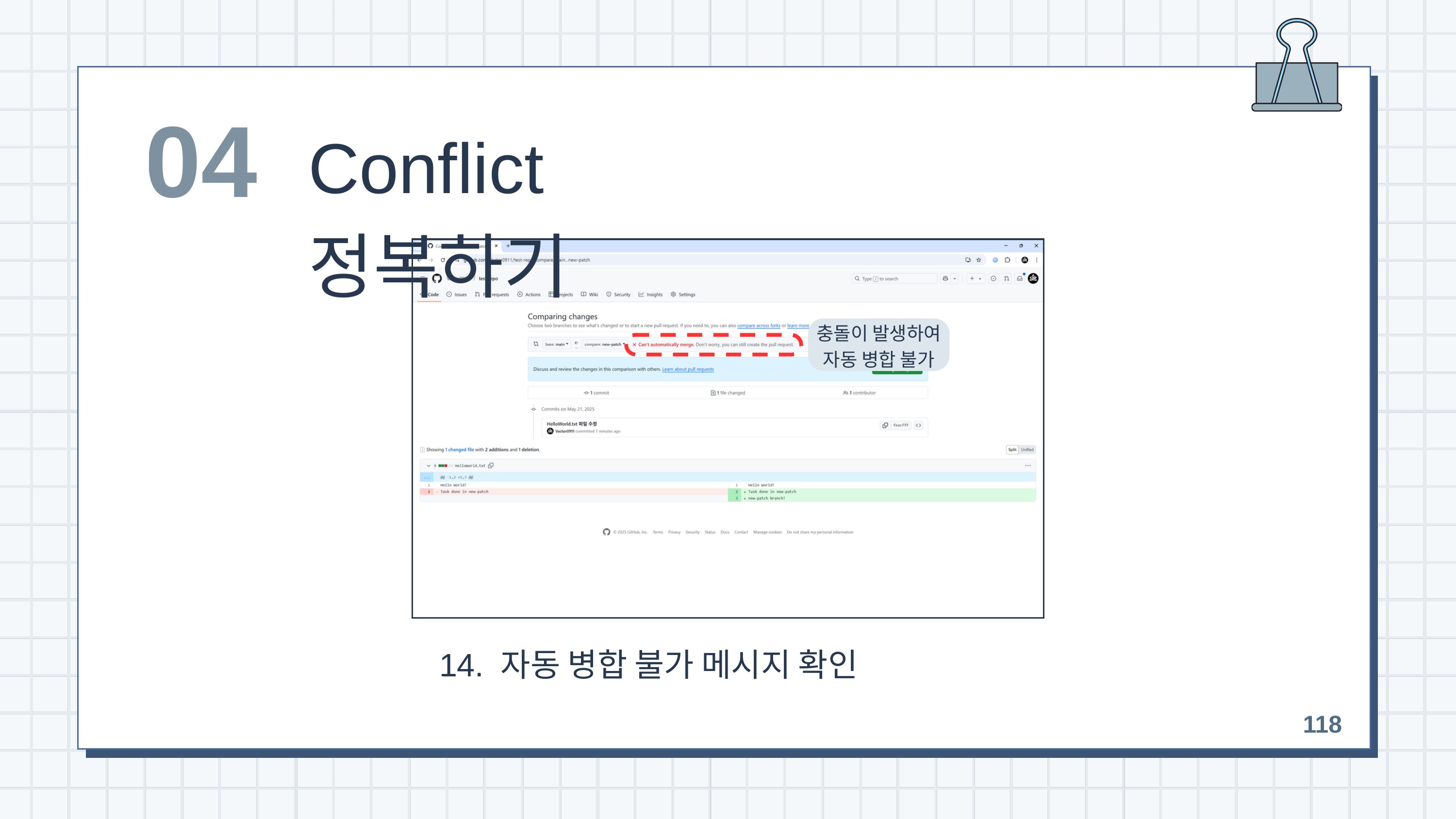

04
Conflict 정복하기

충돌이 발생하여
자동 병합 불가

   14. 자동 병합 불가 메시지 확인
118